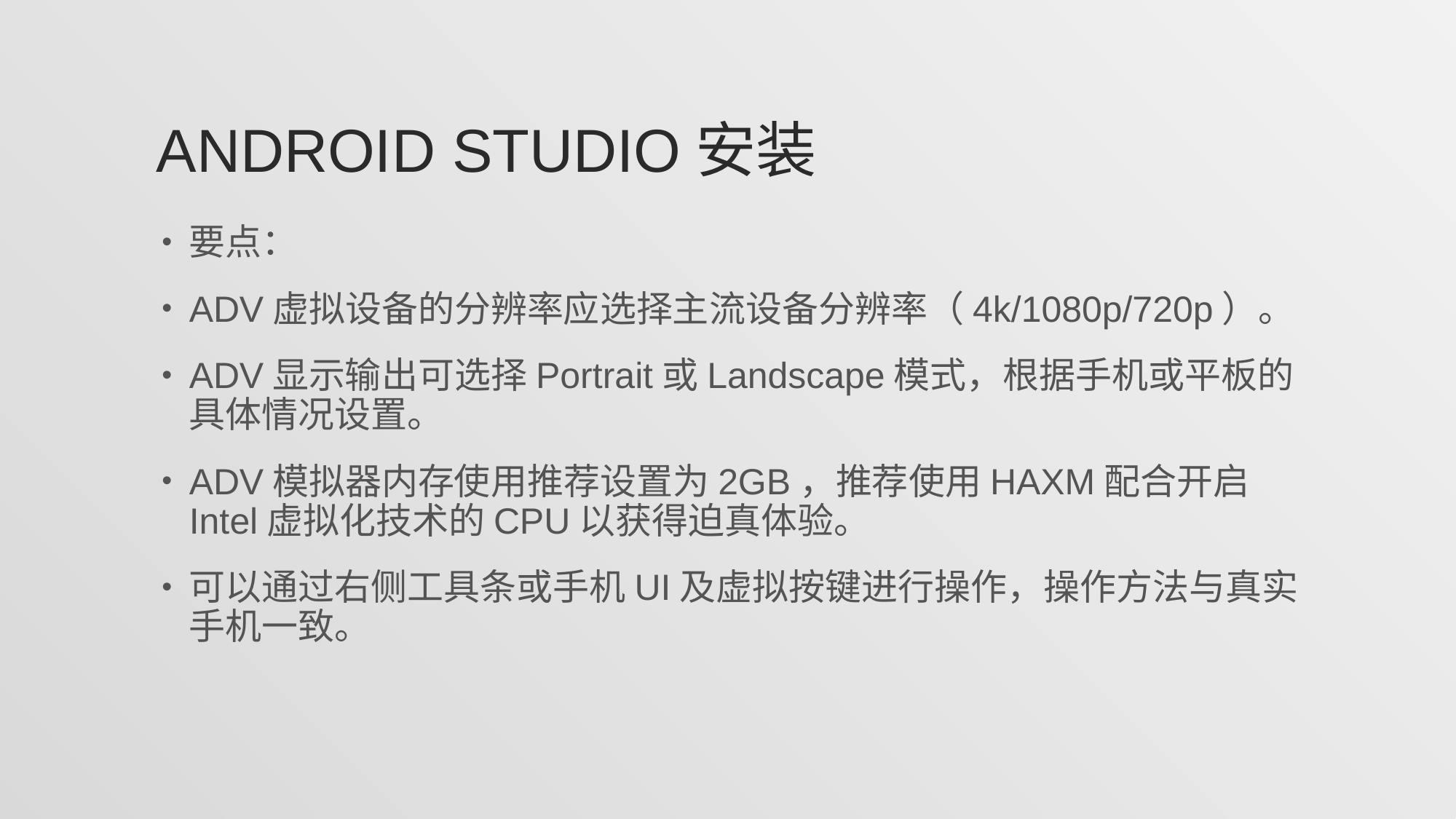

# Android studio安装
要点：
ADV虚拟设备的分辨率应选择主流设备分辨率（4k/1080p/720p）。
ADV显示输出可选择Portrait或Landscape模式，根据手机或平板的具体情况设置。
ADV模拟器内存使用推荐设置为2GB，推荐使用HAXM配合开启Intel虚拟化技术的CPU以获得迫真体验。
可以通过右侧工具条或手机UI及虚拟按键进行操作，操作方法与真实手机一致。